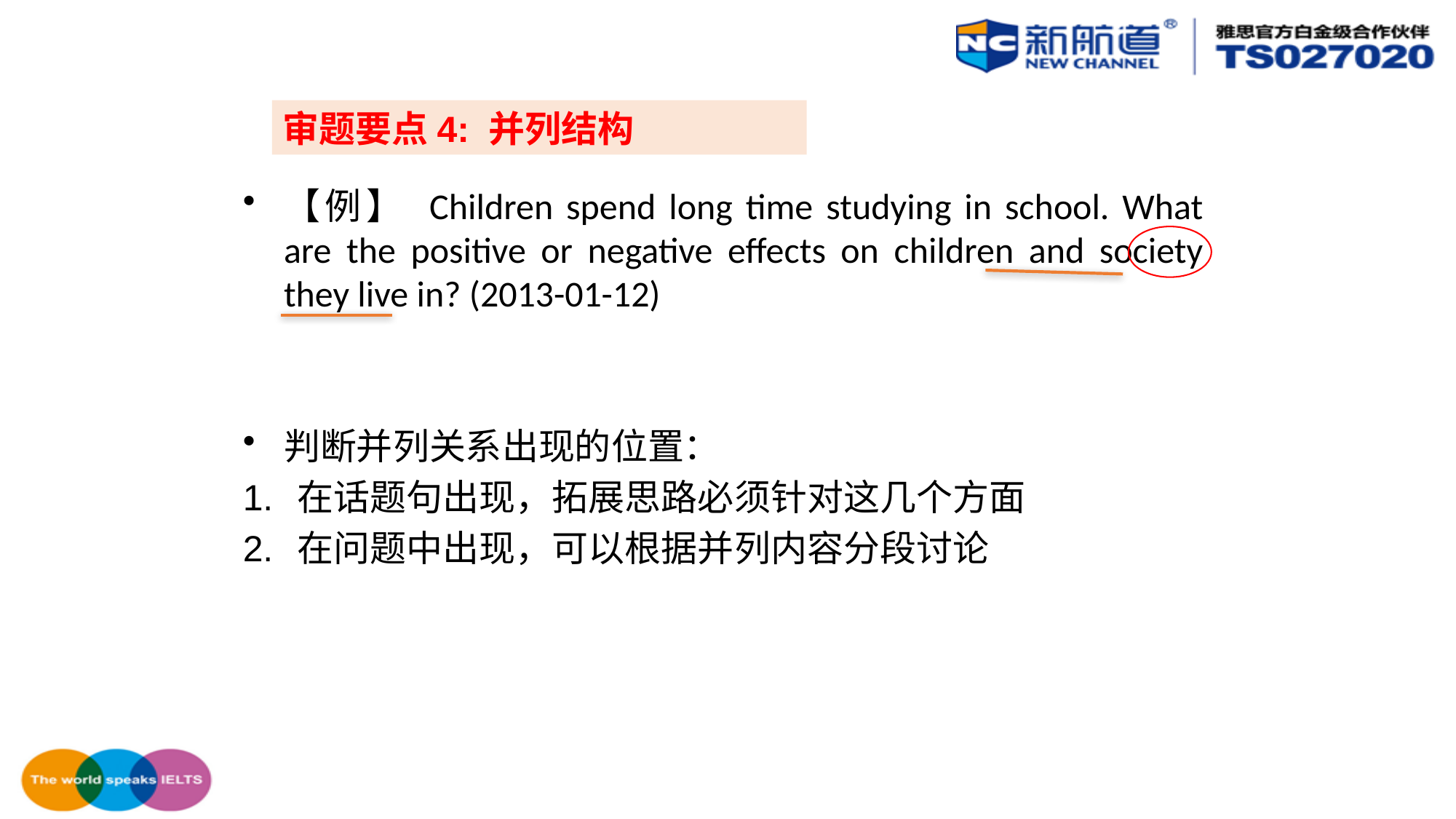

审题要点4: 并列结构
【例】 Children spend long time studying in school. What are the positive or negative effects on children and society they live in? (2013-01-12)

判断并列关系出现的位置：
在话题句出现，拓展思路必须针对这几个方面
在问题中出现，可以根据并列内容分段讨论